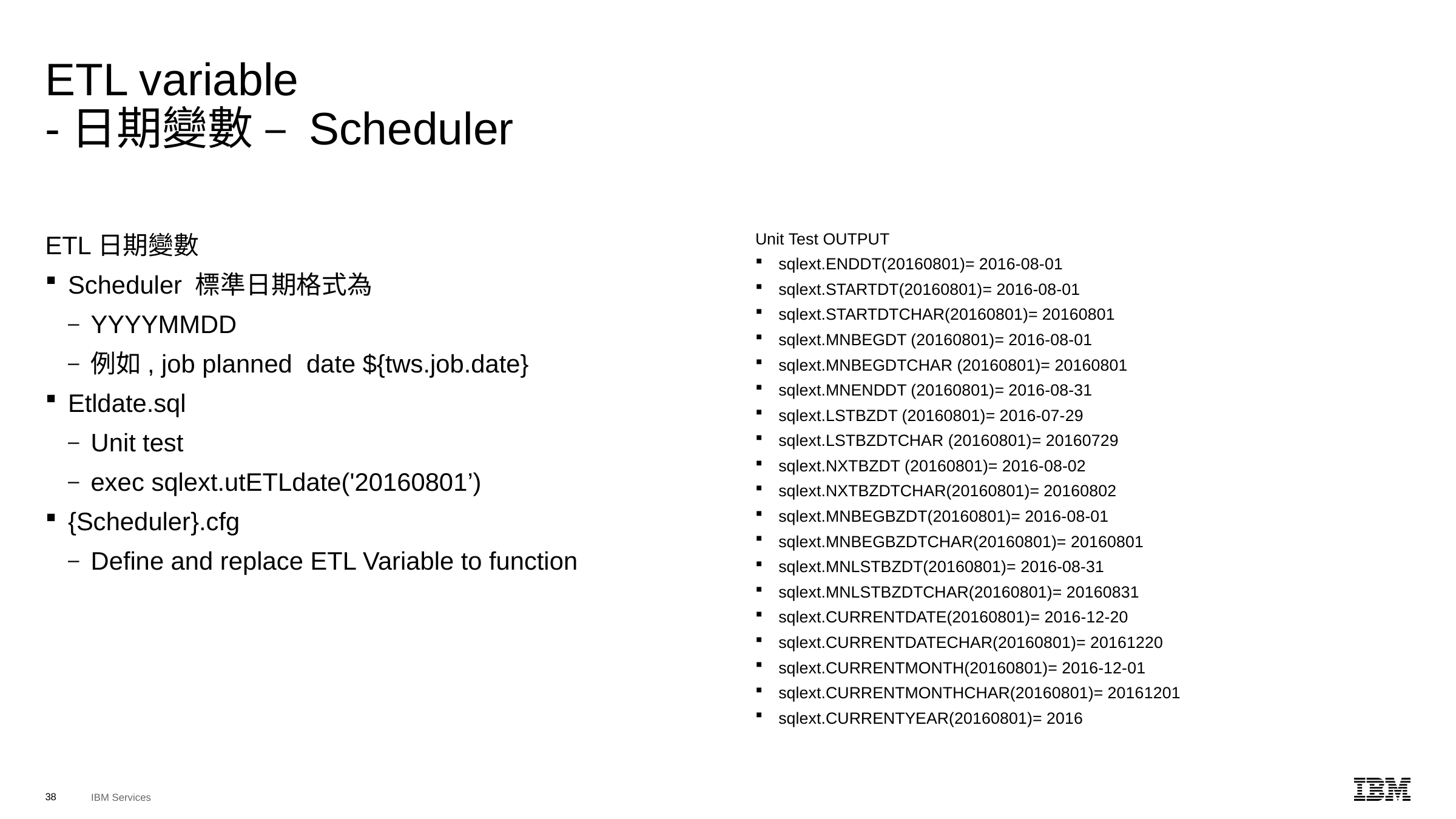

# ETL variable -日期變數 – Scheduler
ETL日期變數
Scheduler 標準日期格式為
YYYYMMDD
例如, job planned  date ${tws.job.date}
Etldate.sql
Unit test
exec sqlext.utETLdate('20160801’)
{Scheduler}.cfg
Define and replace ETL Variable to function

Unit Test OUTPUT
sqlext.ENDDT(20160801)= 2016-08-01
sqlext.STARTDT(20160801)= 2016-08-01
sqlext.STARTDTCHAR(20160801)= 20160801
sqlext.MNBEGDT (20160801)= 2016-08-01
sqlext.MNBEGDTCHAR (20160801)= 20160801
sqlext.MNENDDT (20160801)= 2016-08-31
sqlext.LSTBZDT (20160801)= 2016-07-29
sqlext.LSTBZDTCHAR (20160801)= 20160729
sqlext.NXTBZDT (20160801)= 2016-08-02
sqlext.NXTBZDTCHAR(20160801)= 20160802
sqlext.MNBEGBZDT(20160801)= 2016-08-01
sqlext.MNBEGBZDTCHAR(20160801)= 20160801
sqlext.MNLSTBZDT(20160801)= 2016-08-31
sqlext.MNLSTBZDTCHAR(20160801)= 20160831
sqlext.CURRENTDATE(20160801)= 2016-12-20
sqlext.CURRENTDATECHAR(20160801)= 20161220
sqlext.CURRENTMONTH(20160801)= 2016-12-01
sqlext.CURRENTMONTHCHAR(20160801)= 20161201
sqlext.CURRENTYEAR(20160801)= 2016